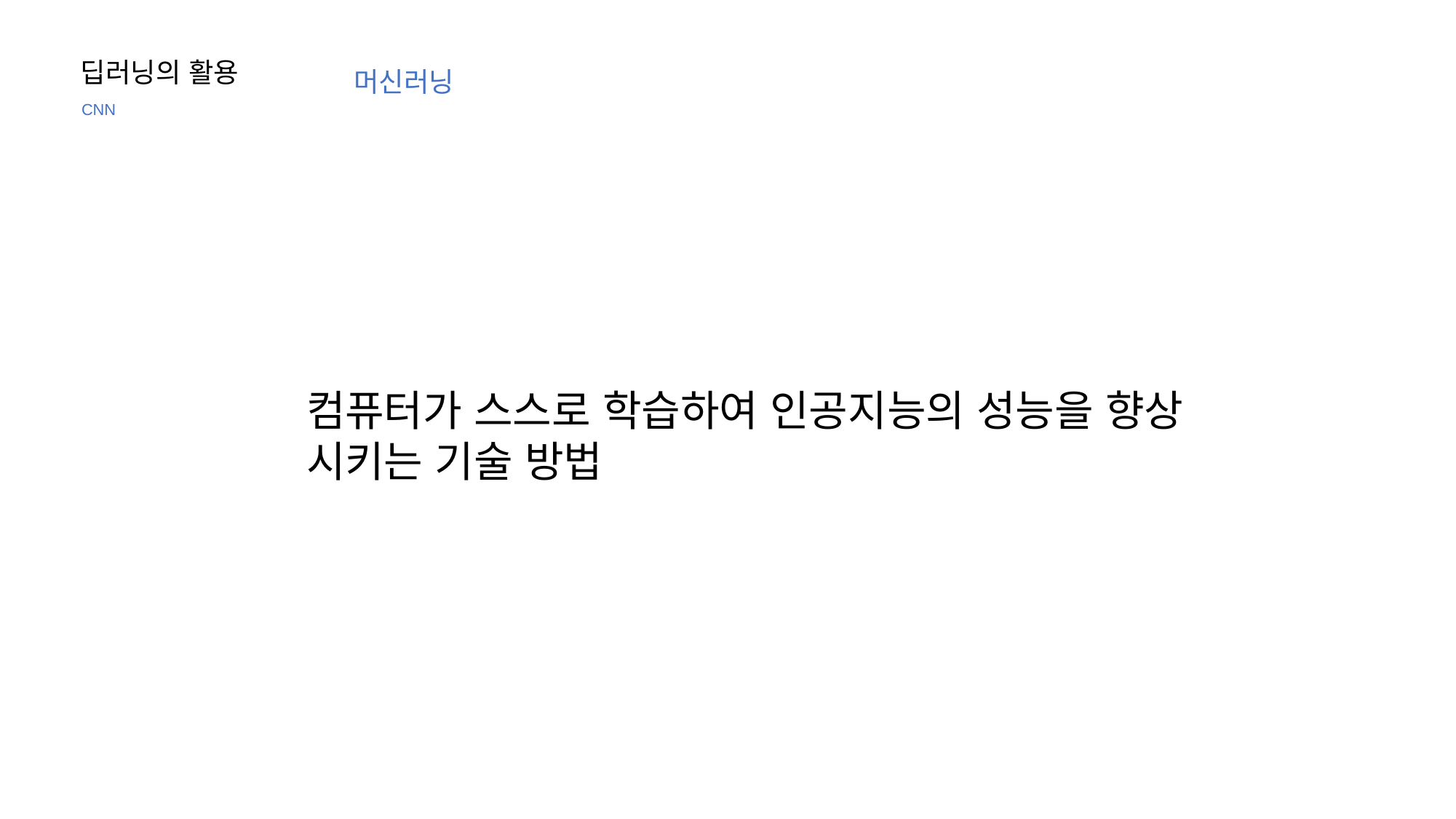

딥러닝의 활용
머신러닝
CNN
컴퓨터가 스스로 학습하여 인공지능의 성능을 향상 시키는 기술 방법